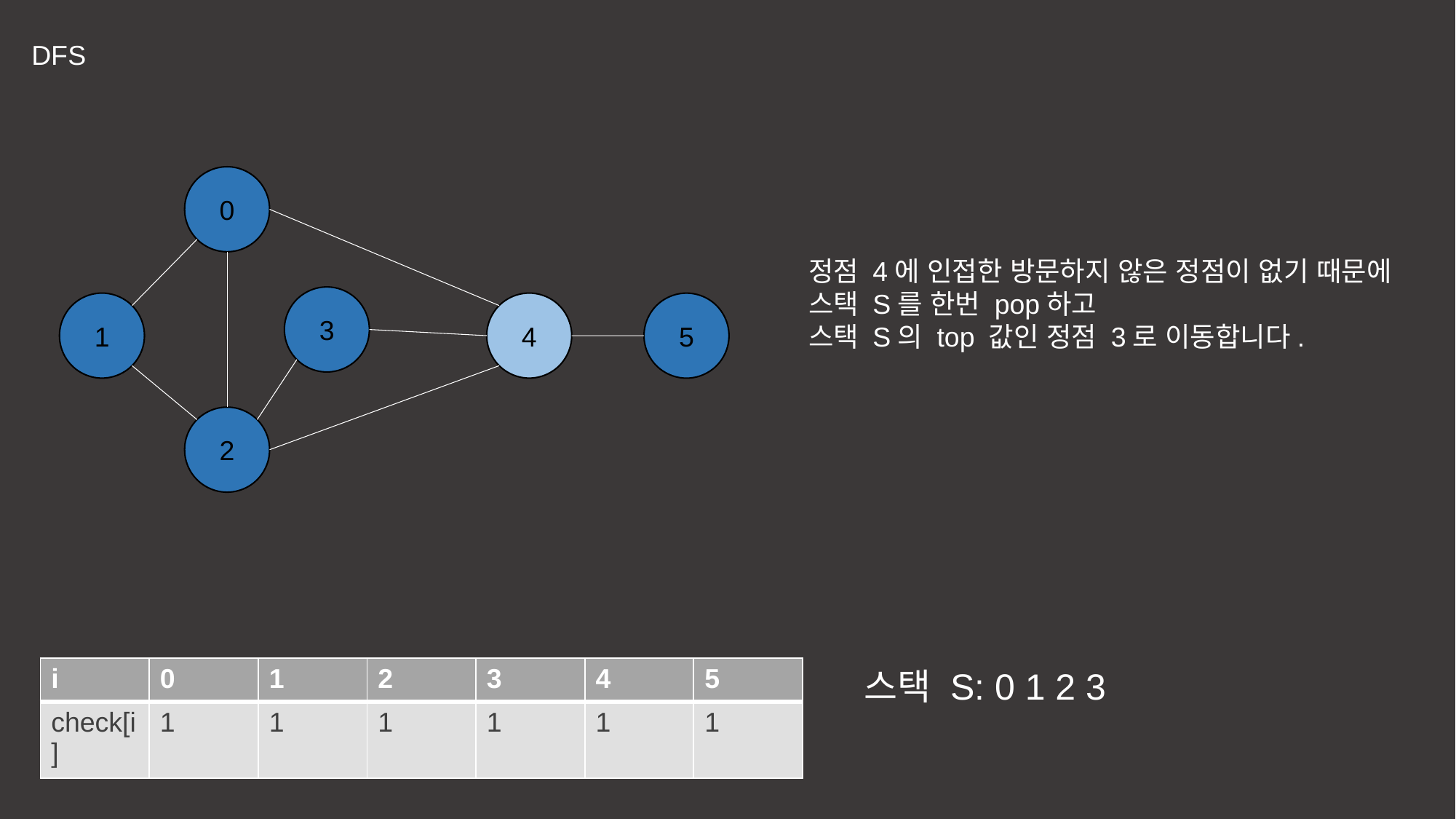

DFS
0
정점 4에 인접한 방문하지 않은 정점이 없기 때문에
스택 S를 한번 pop하고
스택 S의 top 값인 정점 3로 이동합니다.

3
1
4
5
2
| i | 0 | 1 | 2 | 3 | 4 | 5 |
| --- | --- | --- | --- | --- | --- | --- |
| check[i] | 1 | 1 | 1 | 1 | 1 | 1 |
스택 S: 0 1 2 3